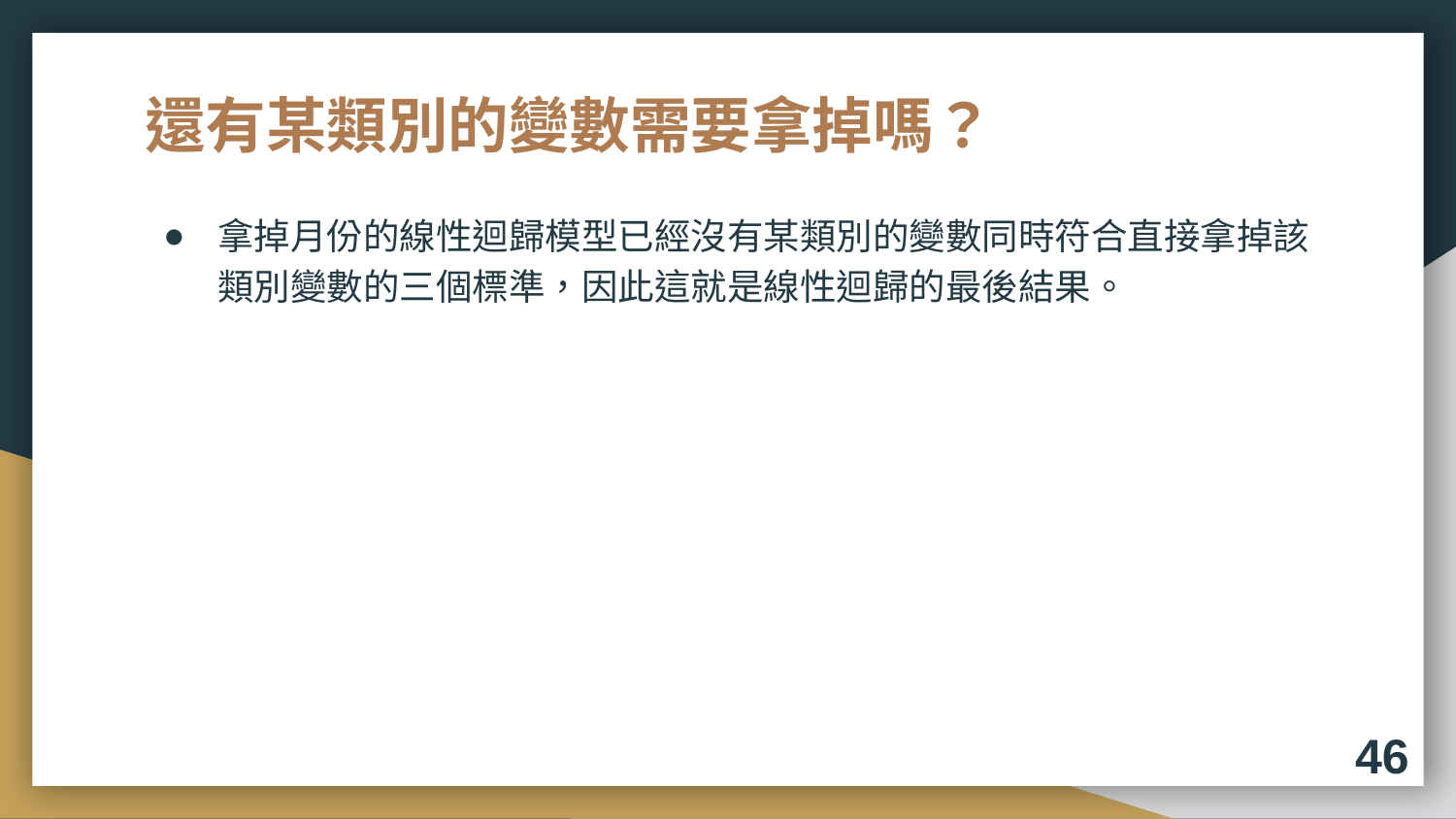

# 還有某類別的變數需要拿掉嗎？
拿掉月份的線性迴歸模型已經沒有某類別的變數同時符合直接拿掉該類別變數的三個標準，因此這就是線性迴歸的最後結果。
46